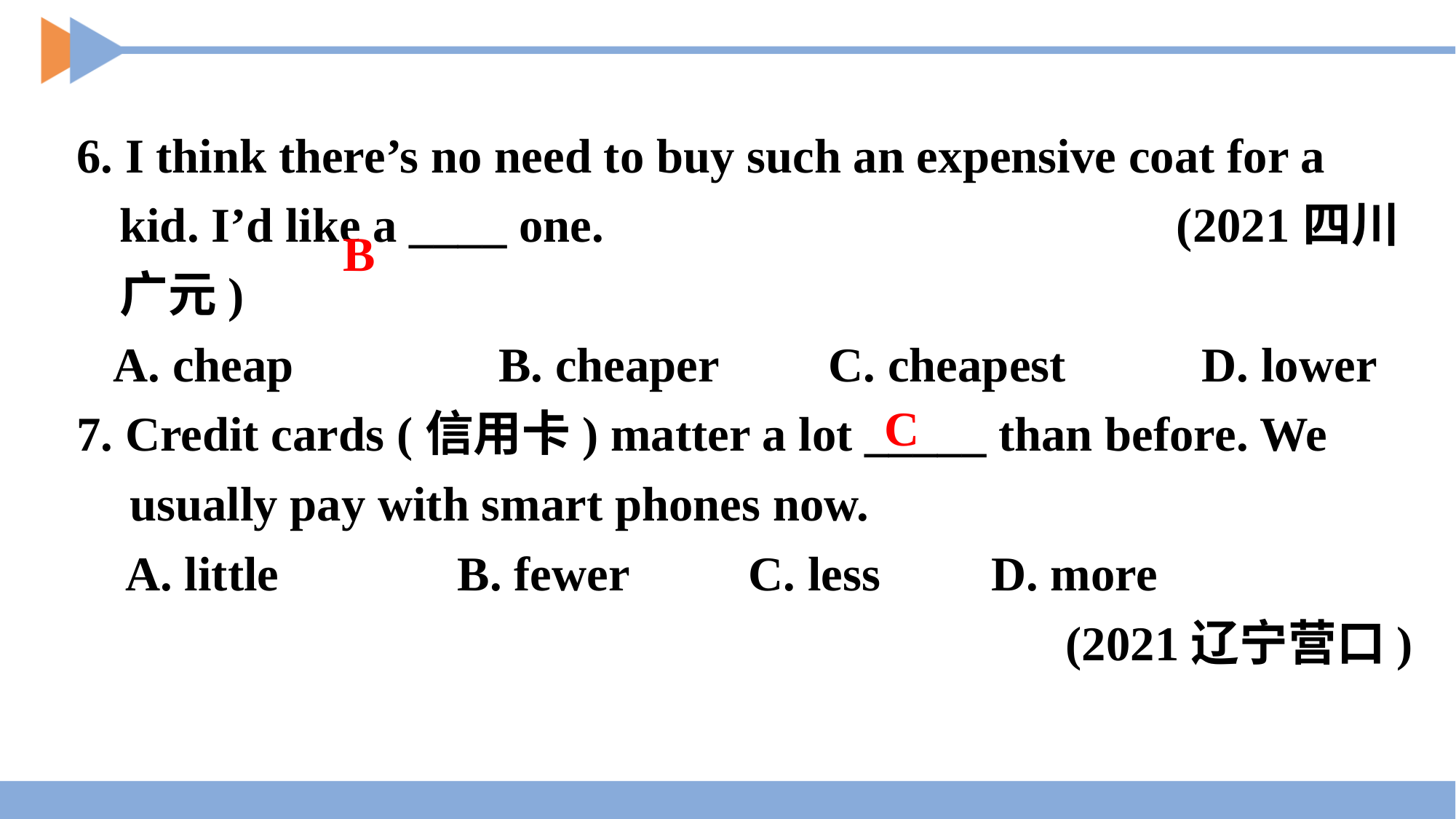

6. I think there’s no need to buy such an expensive coat for a kid. I’d like a ____ one.                                               (2021四川广元)
   A. cheap	        B. cheaper         C. cheapest	   D. lower
B
7. Credit cards (信用卡) matter a lot _____ than before. We usually pay with smart phones now.
    A. little	         B. fewer	      C. less	        D. more
(2021辽宁营口)
C